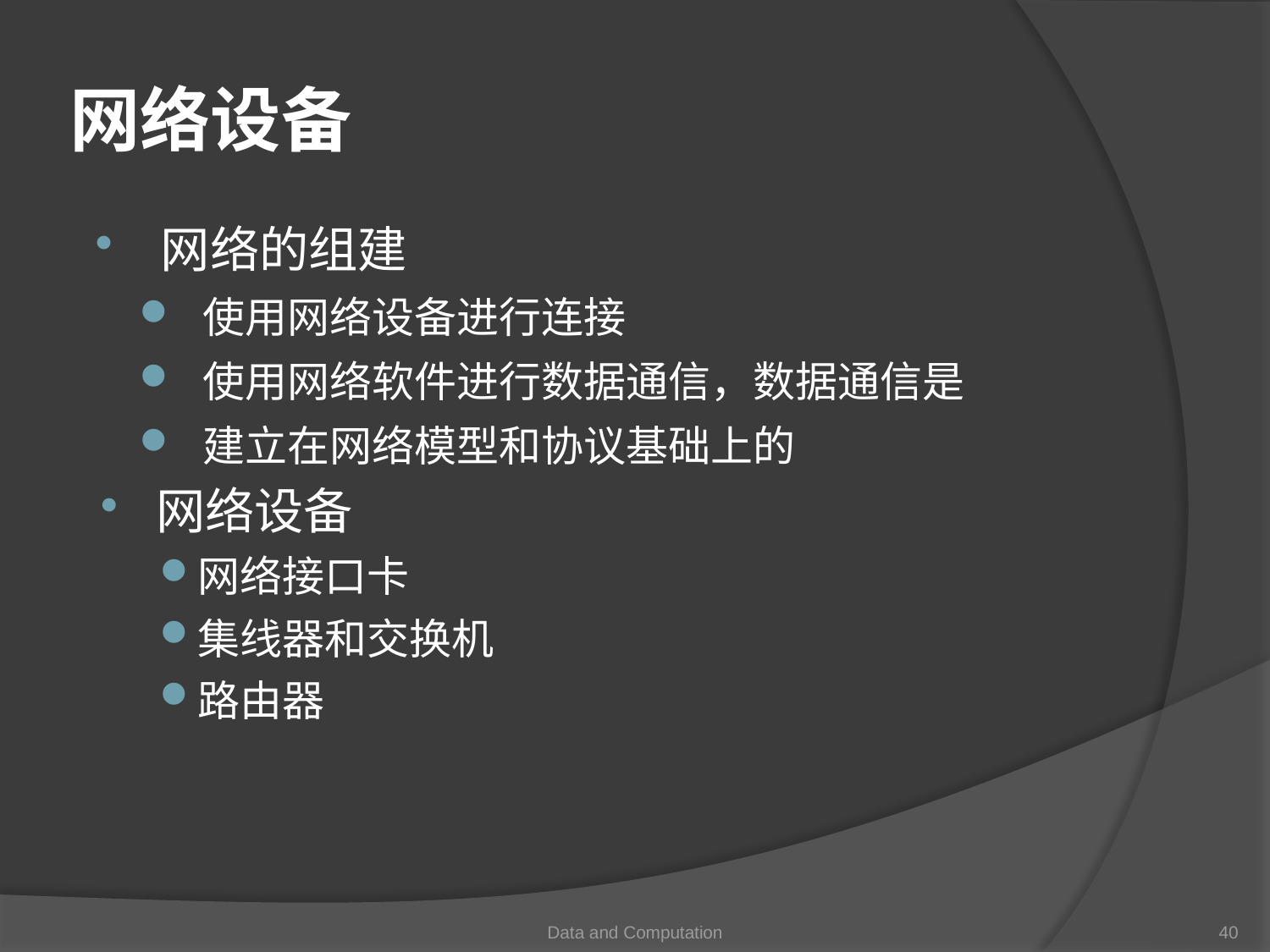

# 网络设备
网络的组建
使用网络设备进行连接
使用网络软件进行数据通信，数据通信是
建立在网络模型和协议基础上的
网络设备
网络接口卡
集线器和交换机
路由器
Data and Computation
40